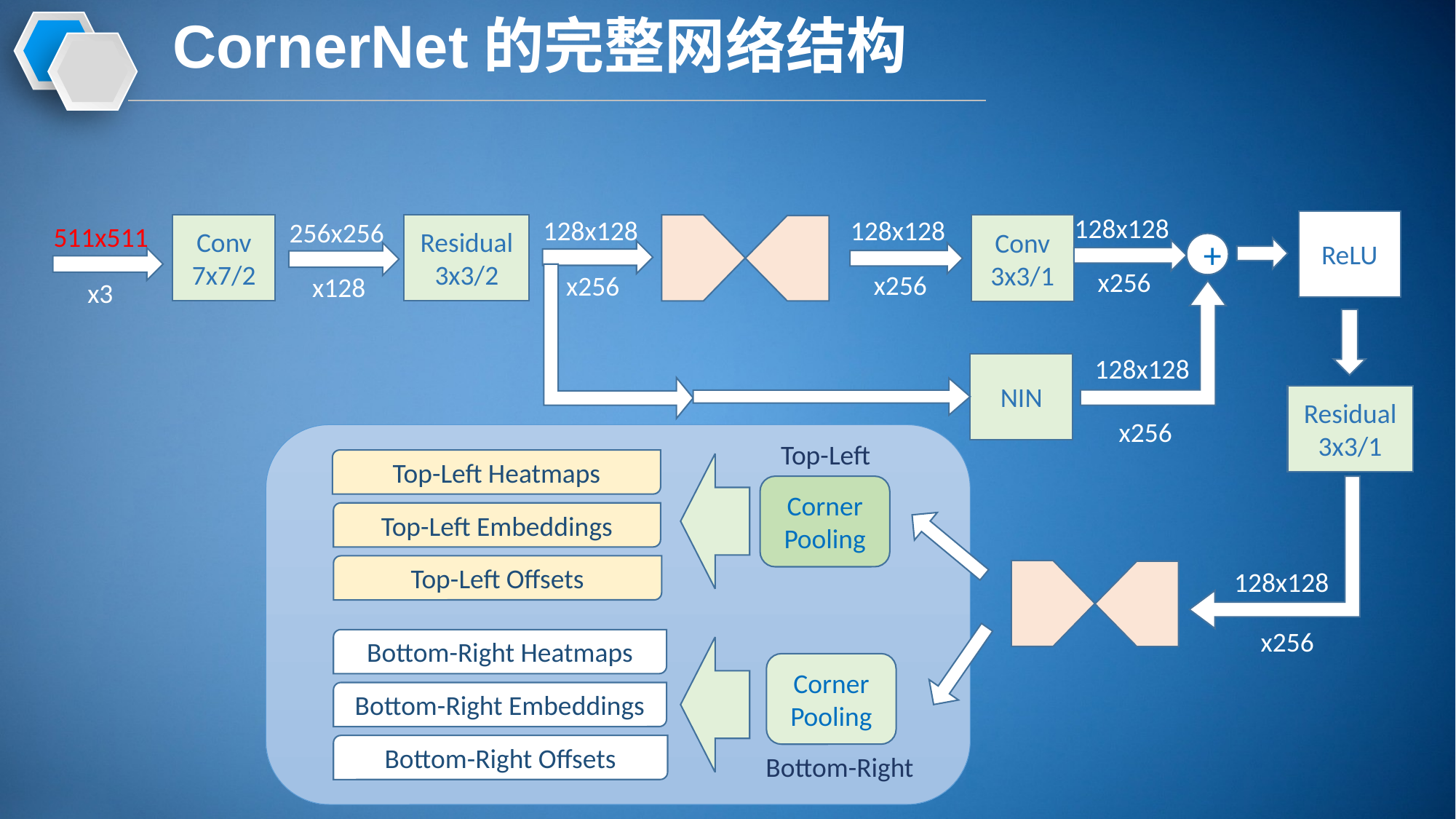

# CornerNet的完整网络结构
128x128

 x256
128x128
128x128

 x256
256x256

 x128
ReLU
Conv 7x7/2
Residual
3x3/2

511x511

 x3
Conv 3x3/1
+

 x256

128x128
NIN

Residual
3x3/1
 x256

Top-Left
Top-Left Heatmaps

Corner
Pooling
Top-Left Embeddings

Top-Left Offsets
128x128

 x256
Bottom-Right Heatmaps

Corner
Pooling
Bottom-Right Embeddings
Bottom-Right Offsets
Bottom-Right